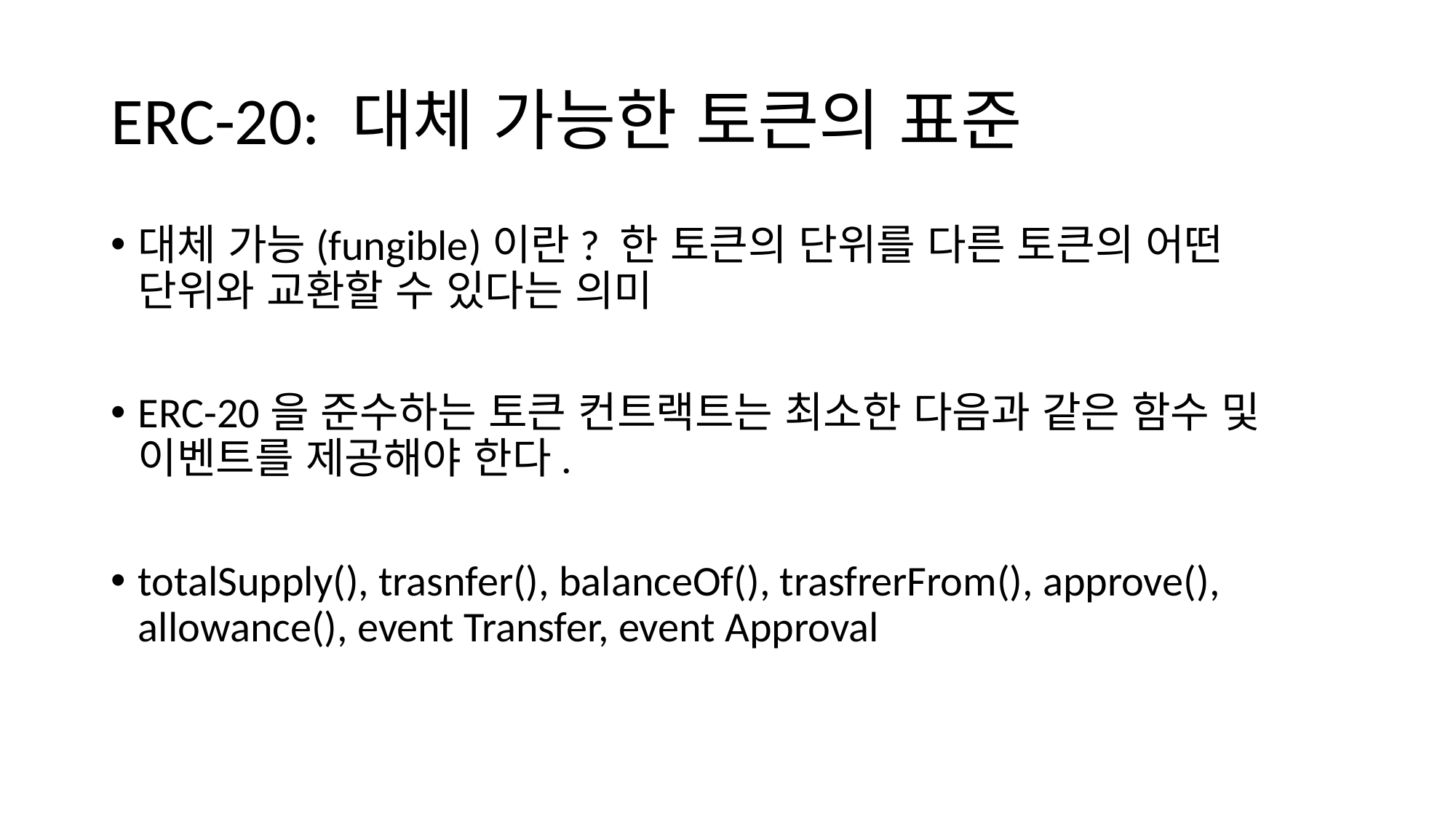

# ERC-20: 대체 가능한 토큰의 표준
대체 가능(fungible)이란? 한 토큰의 단위를 다른 토큰의 어떤 단위와 교환할 수 있다는 의미

ERC-20을 준수하는 토큰 컨트랙트는 최소한 다음과 같은 함수 및 이벤트를 제공해야 한다.

totalSupply(), trasnfer(), balanceOf(), trasfrerFrom(), approve(), allowance(), event Transfer, event Approval